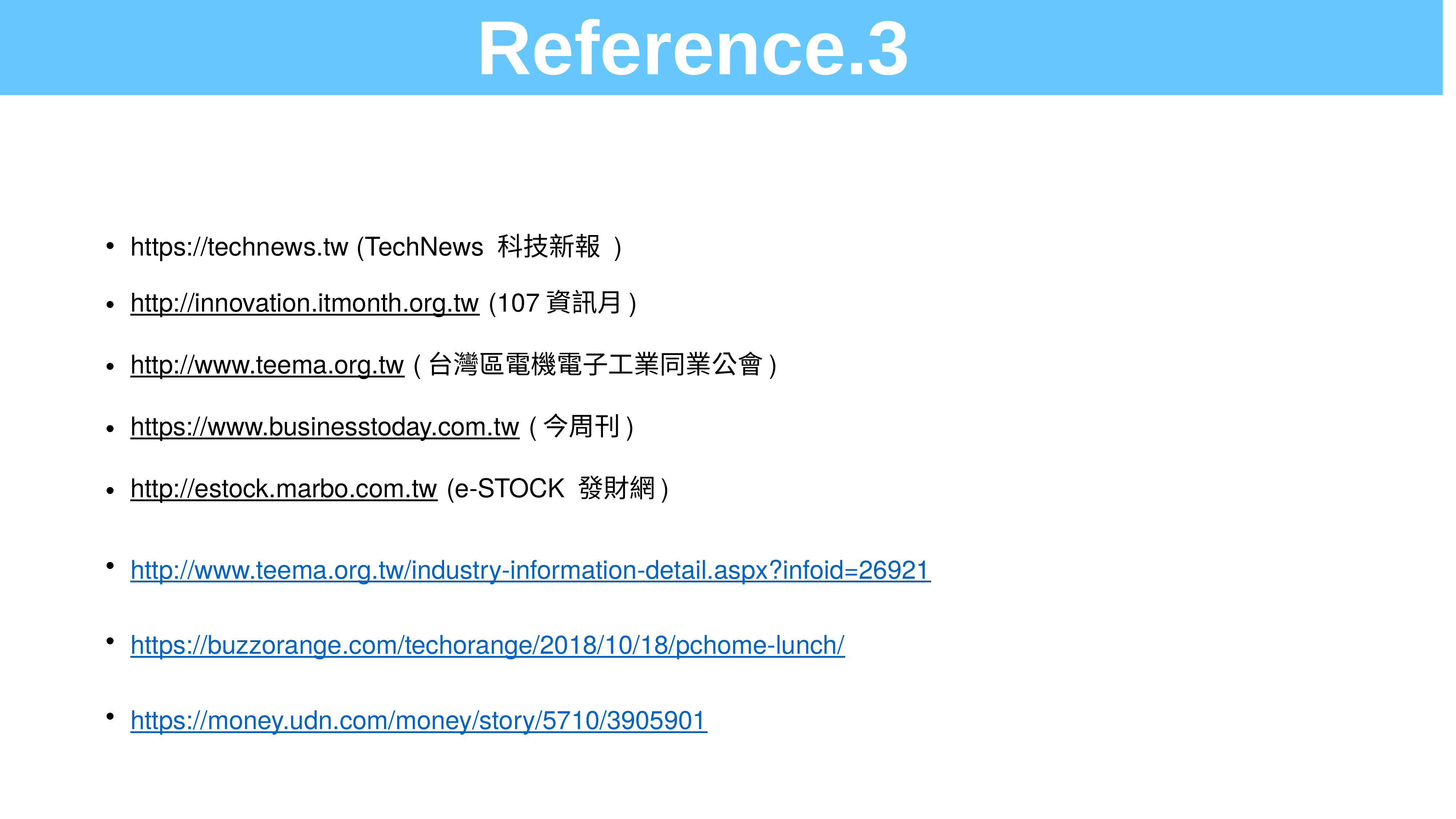

Reference.3
#
https://technews.tw (TechNews 科技新報 )
http://innovation.itmonth.org.tw (107資訊月)
http://www.teema.org.tw (台灣區電機電子工業同業公會)
https://www.businesstoday.com.tw (今周刊)
http://estock.marbo.com.tw (e-STOCK 發財網)

http://www.teema.org.tw/industry-information-detail.aspx?infoid=26921

https://buzzorange.com/techorange/2018/10/18/pchome-lunch/

https://money.udn.com/money/story/5710/3905901